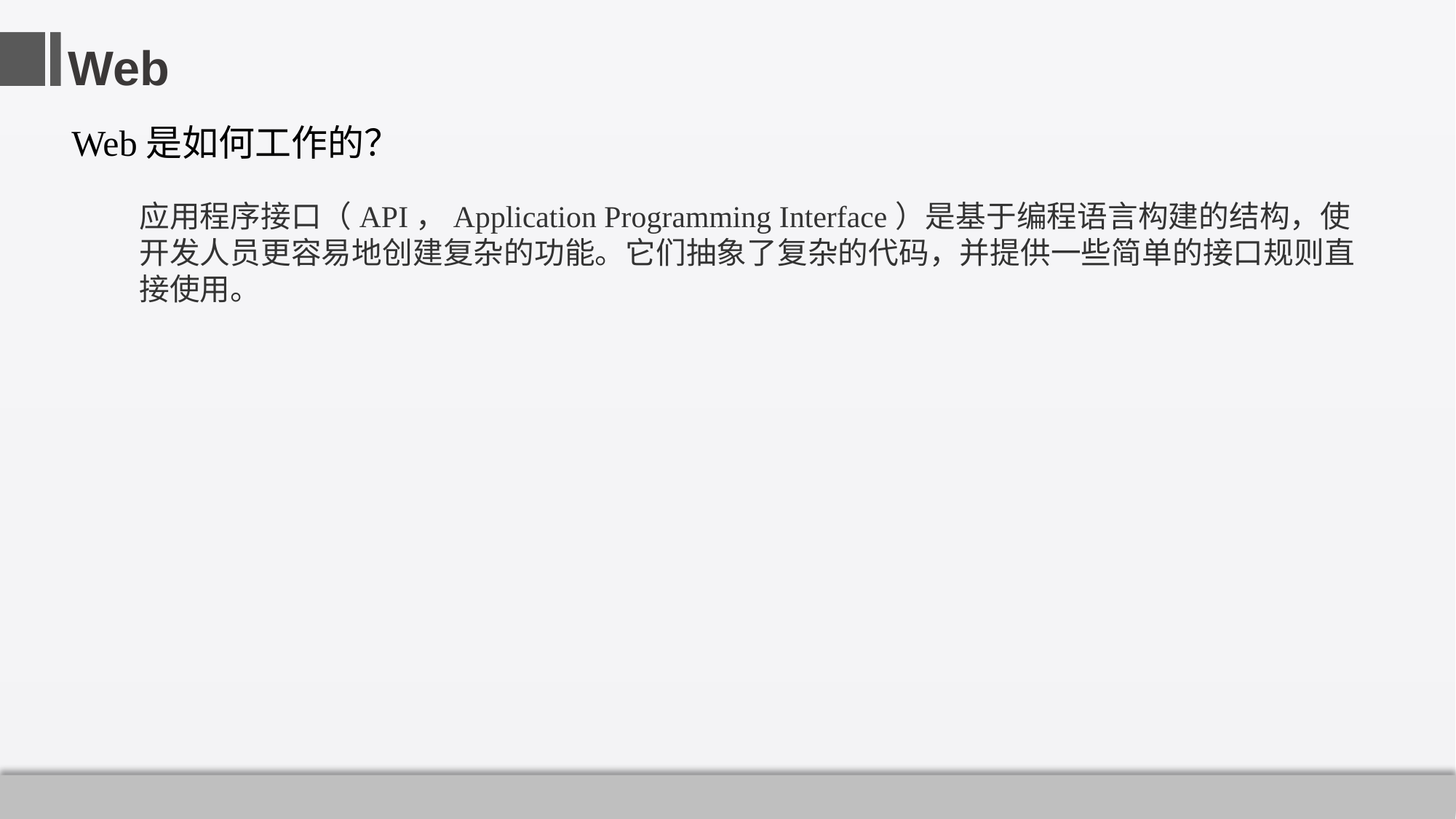

Web

Web是如何工作的？
应用程序接口（API，Application Programming Interface）是基于编程语言构建的结构，使开发人员更容易地创建复杂的功能。它们抽象了复杂的代码，并提供一些简单的接口规则直接使用。